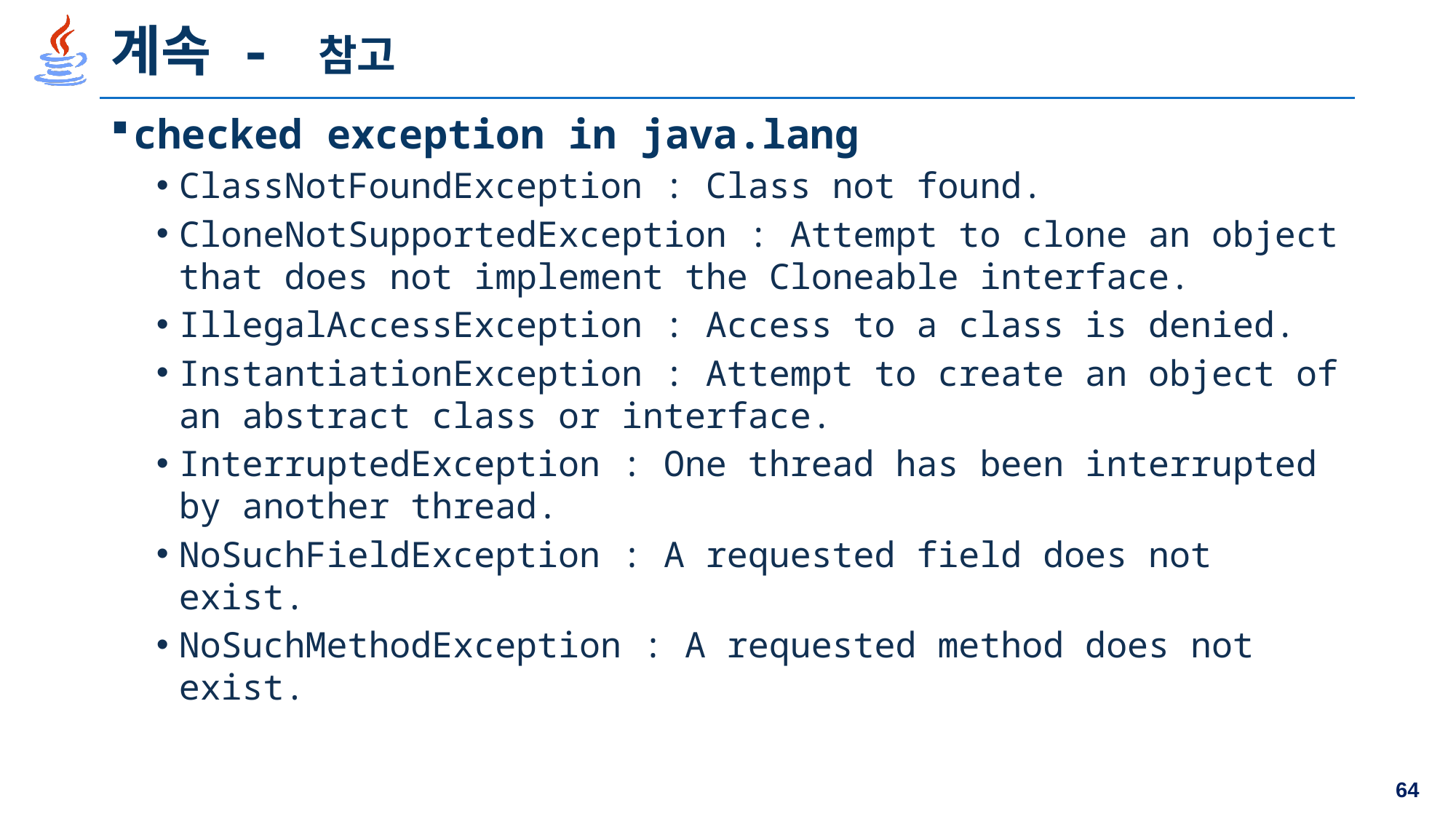

# 계속 - 참고
checked exception in java.lang
ClassNotFoundException : Class not found.
CloneNotSupportedException : Attempt to clone an object that does not implement the Cloneable interface.
IllegalAccessException : Access to a class is denied.
InstantiationException : Attempt to create an object of an abstract class or interface.
InterruptedException : One thread has been interrupted by another thread.
NoSuchFieldException : A requested field does not exist.
NoSuchMethodException : A requested method does not exist.
64